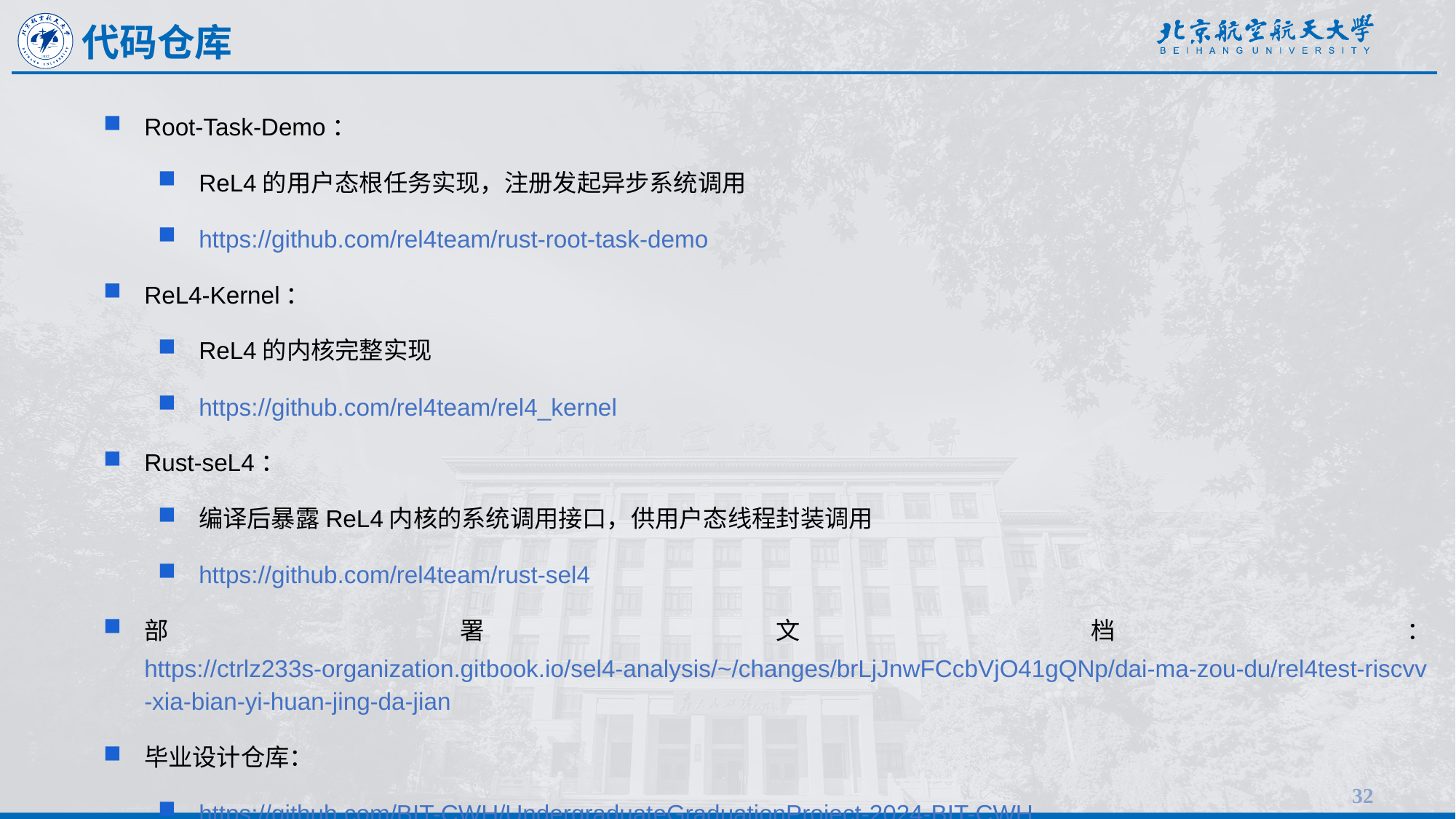

代码仓库
Root-Task-Demo：
ReL4的用户态根任务实现，注册发起异步系统调用
https://github.com/rel4team/rust-root-task-demo
ReL4-Kernel：
ReL4的内核完整实现
https://github.com/rel4team/rel4_kernel
Rust-seL4：
编译后暴露ReL4内核的系统调用接口，供用户态线程封装调用
https://github.com/rel4team/rust-sel4
部署文档：https://ctrlz233s-organization.gitbook.io/sel4-analysis/~/changes/brLjJnwFCcbVjO41gQNp/dai-ma-zou-du/rel4test-riscvv-xia-bian-yi-huan-jing-da-jian
毕业设计仓库：
https://github.com/BIT-CWH/UndergraduateGraduationProject-2024-BIT-CWH
32